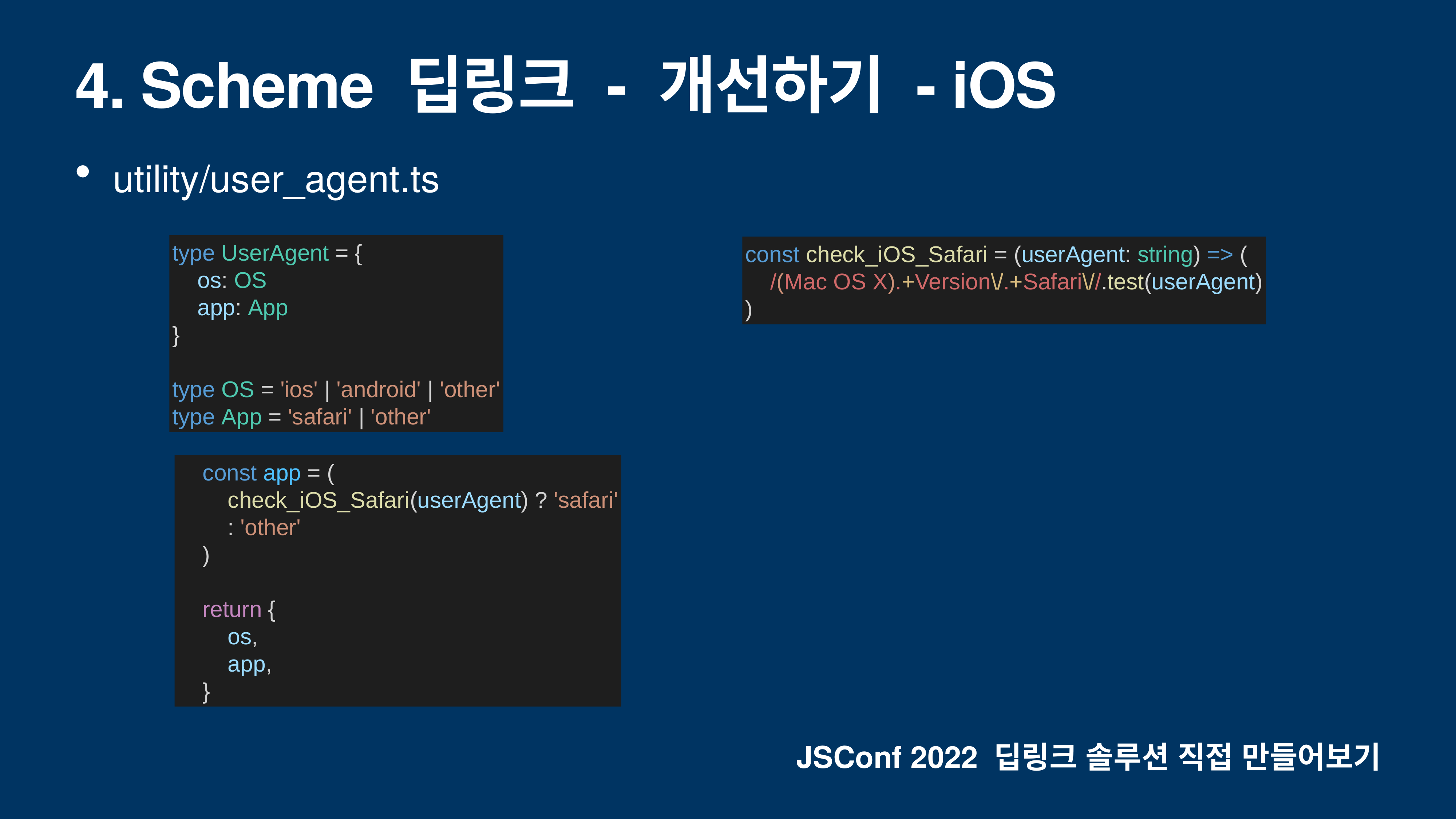

# 4. Scheme 딥링크 - 개선하기 - iOS
utility/user_agent.ts
type UserAgent = {
    os: OS
    app: App
}

type OS = 'ios' | 'android' | 'other'
type App = 'safari' | 'other'
const check_iOS_Safari = (userAgent: string) => (
    /(Mac OS X).+Version\/.+Safari\//.test(userAgent)
)
    const app = (
        check_iOS_Safari(userAgent) ? 'safari'
        : 'other'
    )

    return {
        os,
        app,
    }
JSConf 2022 딥링크 솔루션 직접 만들어보기